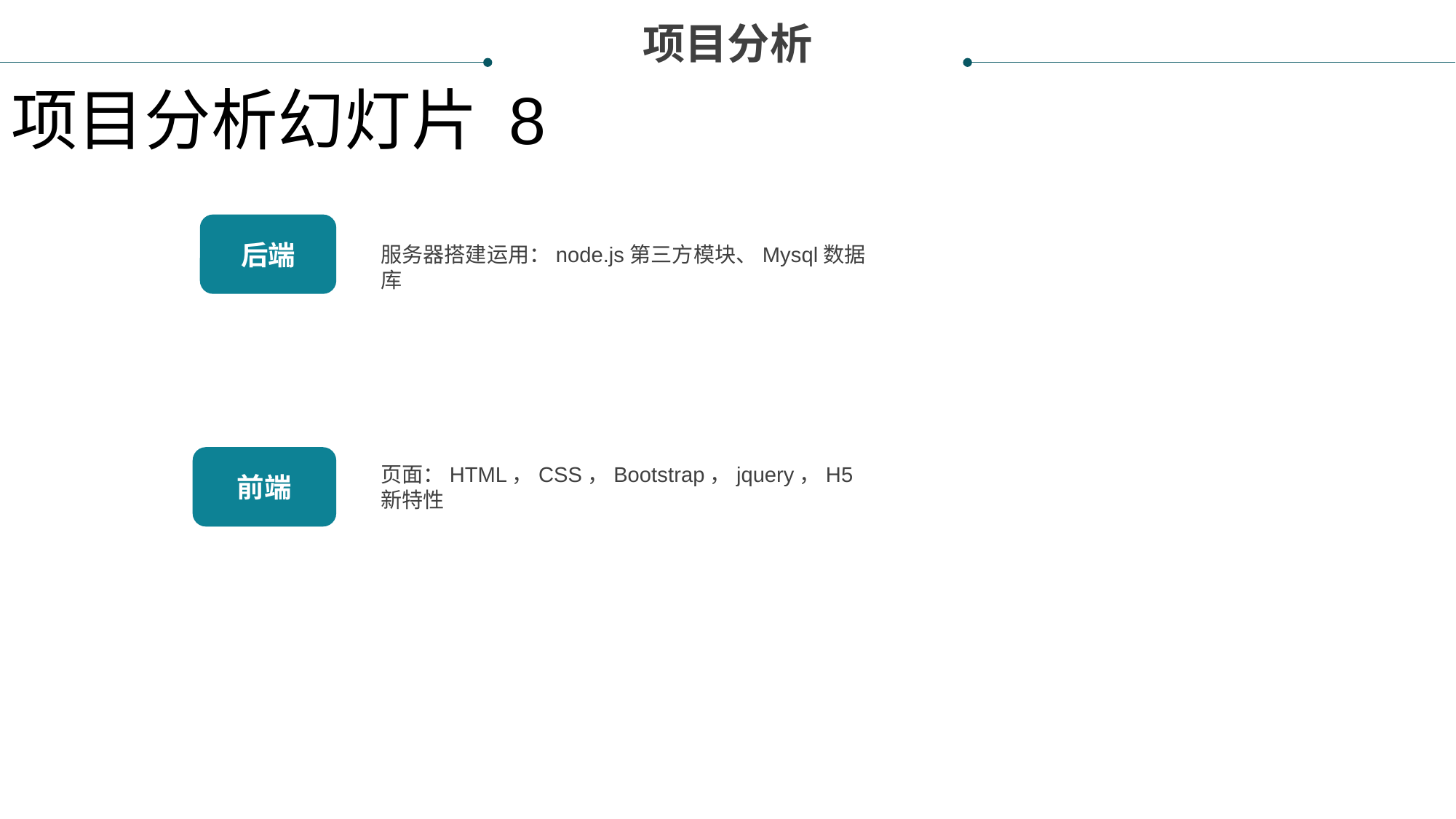

项目分析
项目分析幻灯片 8
后端
服务器搭建运用：node.js第三方模块、Mysql数据库
前端
页面：HTML，CSS，Bootstrap，jquery，H5新特性